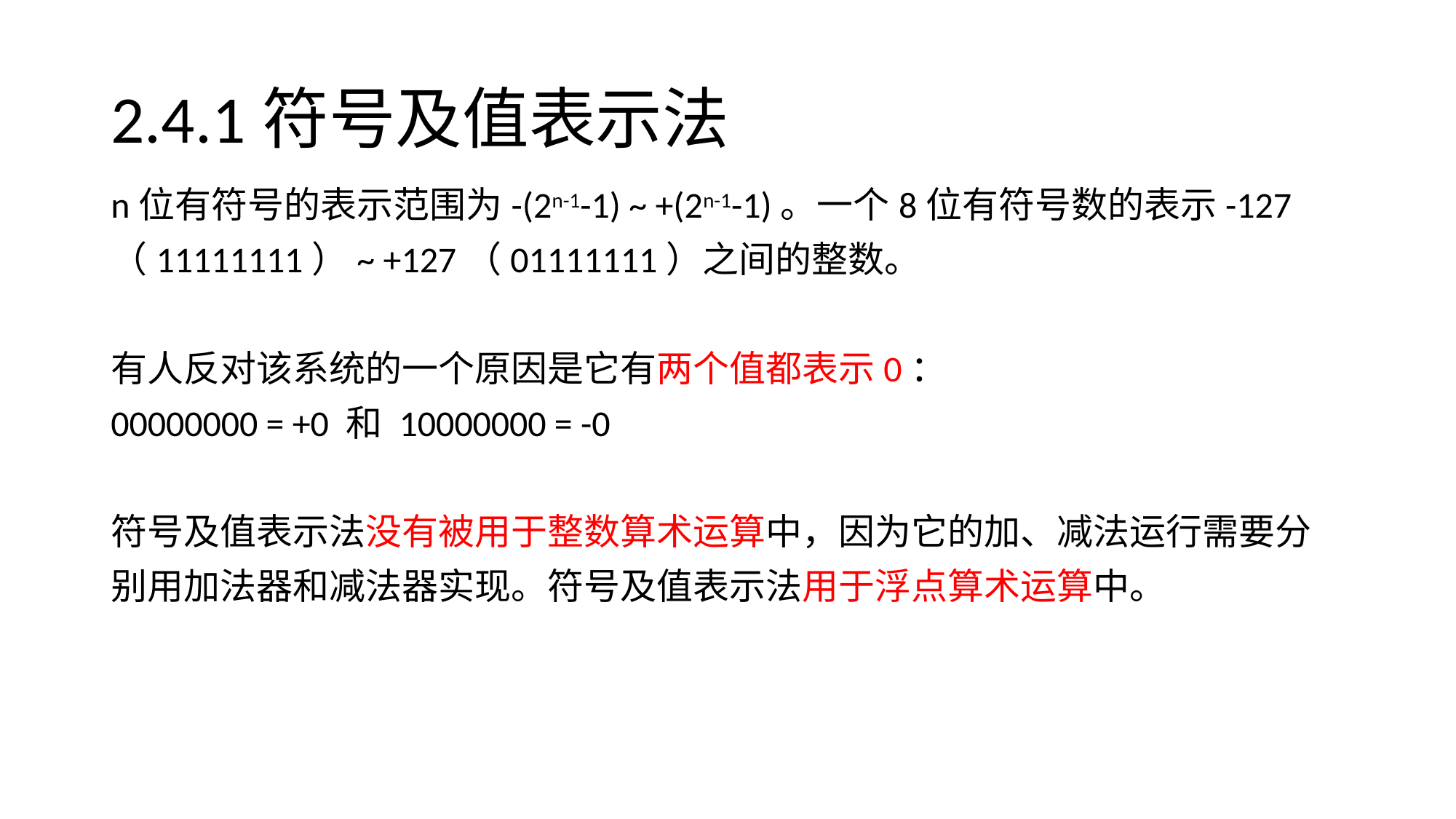

# 2.4.1符号及值表示法
n位有符号的表示范围为-(2n-1-1) ~ +(2n-1-1)。一个8位有符号数的表示-127
（11111111）~ +127（01111111）之间的整数。

有人反对该系统的一个原因是它有两个值都表示0：
00000000 = +0 和 10000000 = -0

符号及值表示法没有被用于整数算术运算中，因为它的加、减法运行需要分
别用加法器和减法器实现。符号及值表示法用于浮点算术运算中。